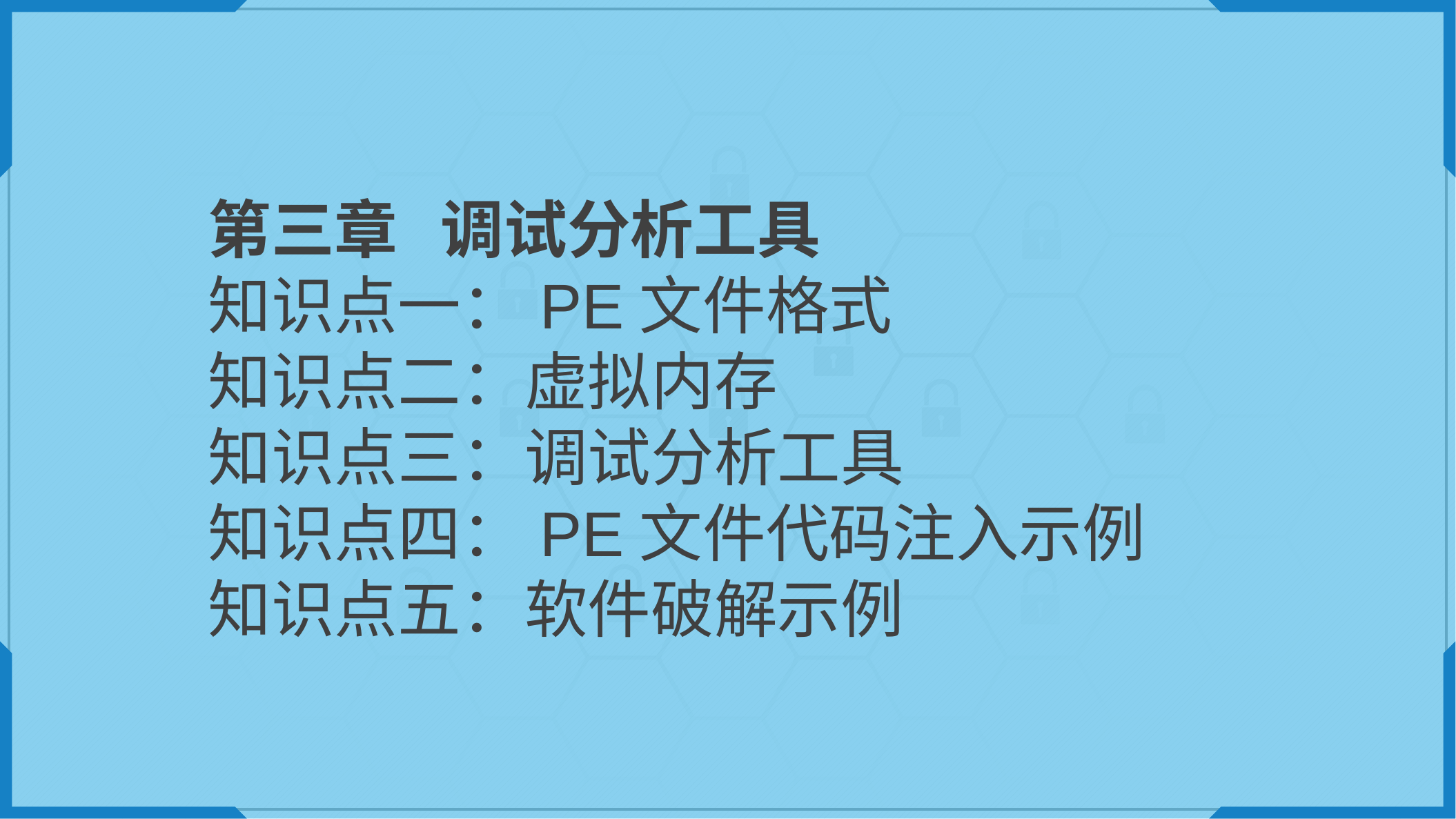

第三章   调试分析工具
知识点一：PE文件格式
知识点二：虚拟内存
知识点三：调试分析工具
知识点四：PE文件代码注入示例
知识点五：软件破解示例